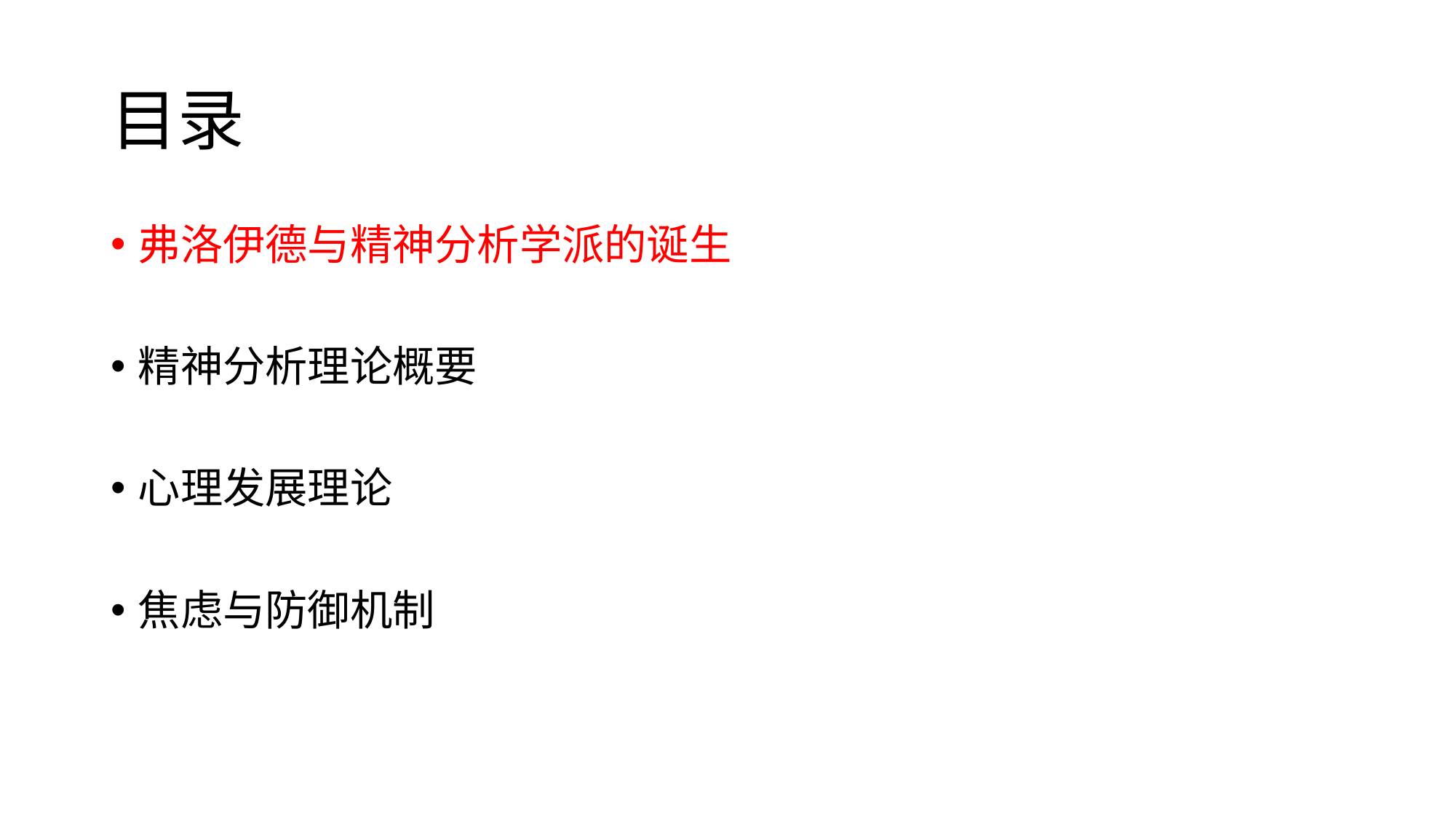

# 目录
弗洛伊德与精神分析学派的诞生

精神分析理论概要

心理发展理论

焦虑与防御机制